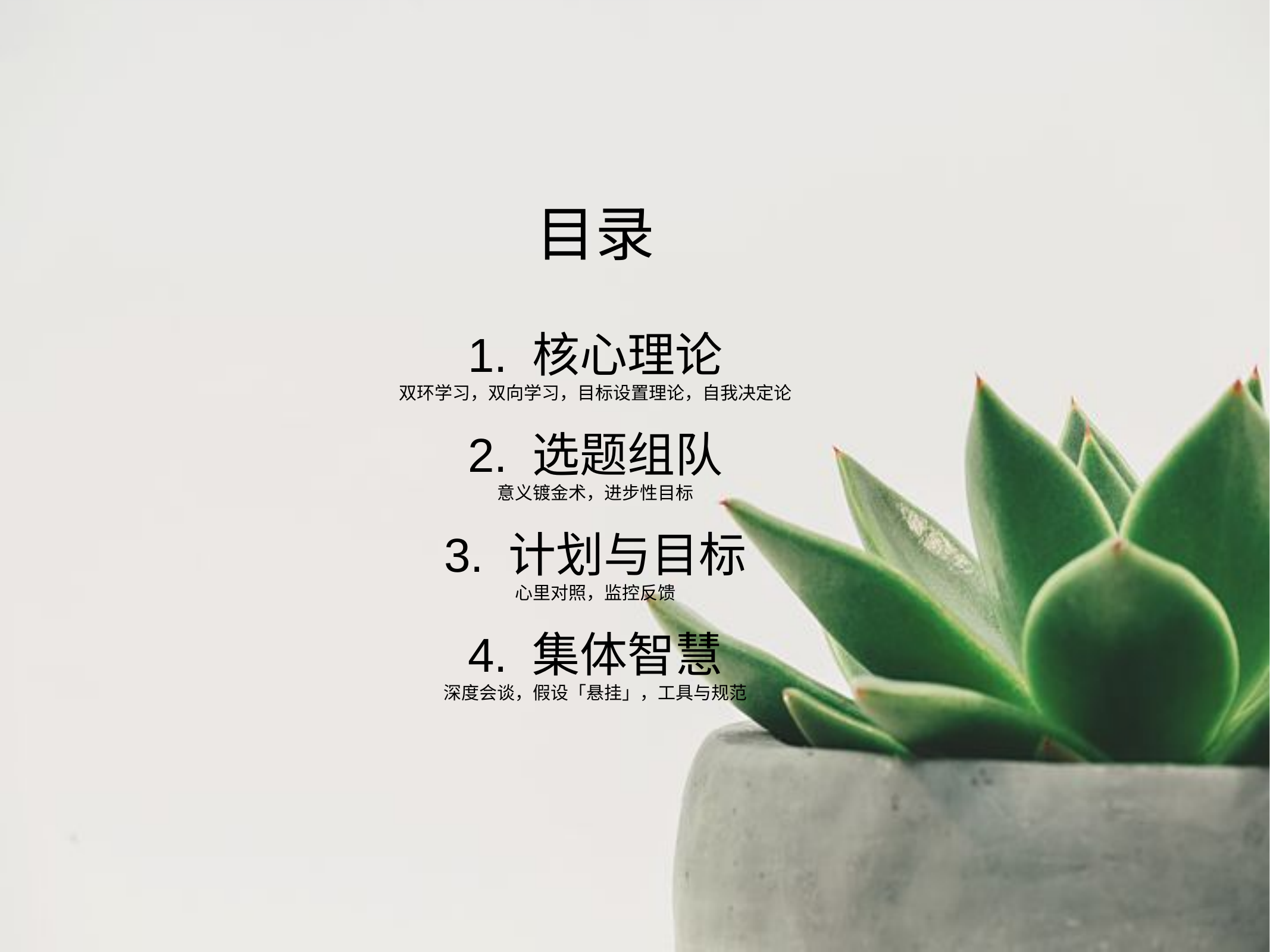

# 目录

1. 核心理论
双环学习，双向学习，目标设置理论，自我决定论

2. 选题组队
意义镀金术，进步性目标

3. 计划与目标
心里对照，监控反馈

4. 集体智慧
深度会谈，假设「悬挂」，工具与规范